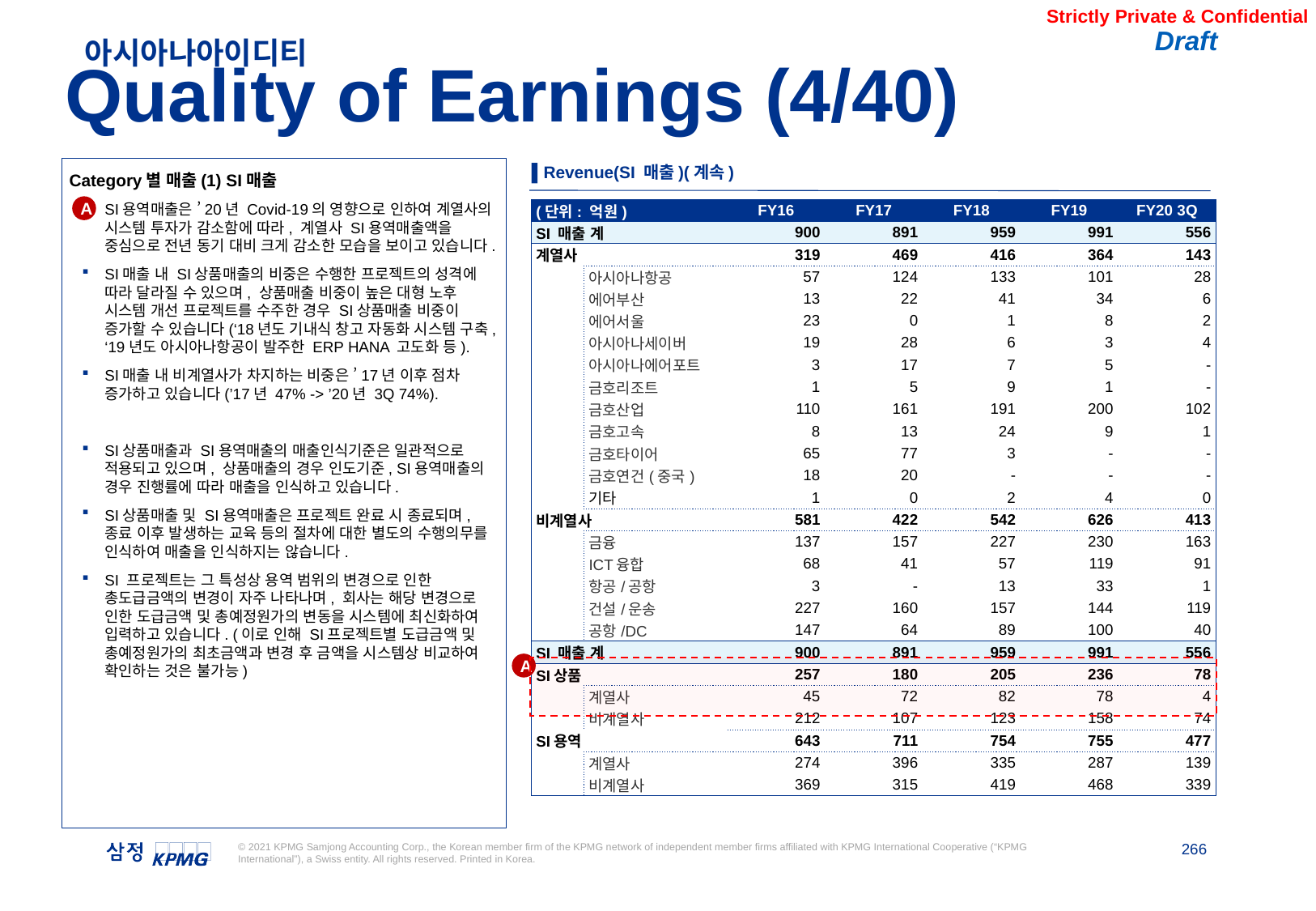

아시아나아이디티
Quality of Earnings (4/40)
▌Revenue(SI 매출)(계속)

Category별 매출(1) SI매출
SI용역매출은 ’20년 Covid-19의 영향으로 인하여 계열사의 시스템 투자가 감소함에 따라, 계열사 SI용역매출액을 중심으로 전년 동기 대비 크게 감소한 모습을 보이고 있습니다.
SI매출 내 SI상품매출의 비중은 수행한 프로젝트의 성격에 따라 달라질 수 있으며, 상품매출 비중이 높은 대형 노후 시스템 개선 프로젝트를 수주한 경우 SI상품매출 비중이 증가할 수 있습니다(‘18년도 기내식 창고 자동화 시스템 구축, ‘19년도 아시아나항공이 발주한 ERP HANA 고도화 등).
SI매출 내 비계열사가 차지하는 비중은 ’17년 이후 점차 증가하고 있습니다(’17년 47% -> ’20년 3Q 74%).

SI상품매출과 SI용역매출의 매출인식기준은 일관적으로 적용되고 있으며, 상품매출의 경우 인도기준, SI용역매출의 경우 진행률에 따라 매출을 인식하고 있습니다.
SI상품매출 및 SI용역매출은 프로젝트 완료 시 종료되며, 종료 이후 발생하는 교육 등의 절차에 대한 별도의 수행의무를 인식하여 매출을 인식하지는 않습니다.
SI 프로젝트는 그 특성상 용역 범위의 변경으로 인한 총도급금액의 변경이 자주 나타나며, 회사는 해당 변경으로 인한 도급금액 및 총예정원가의 변동을 시스템에 최신화하여 입력하고 있습니다. (이로 인해 SI프로젝트별 도급금액 및 총예정원가의 최초금액과 변경 후 금액을 시스템상 비교하여 확인하는 것은 불가능)

A
| (단위: 억원) |  | FY16 | FY17 | FY18 | FY19 | FY20 3Q |
| --- | --- | --- | --- | --- | --- | --- |
| SI 매출 계 |  | 900 | 891 | 959 | 991 | 556 |
| 계열사 |  | 319 | 469 | 416 | 364 | 143 |
|  | 아시아나항공 | 57 | 124 | 133 | 101 | 28 |
|  | 에어부산 | 13 | 22 | 41 | 34 | 6 |
|  | 에어서울 | 23 | 0 | 1 | 8 | 2 |
|  | 아시아나세이버 | 19 | 28 | 6 | 3 | 4 |
|  | 아시아나에어포트 | 3 | 17 | 7 | 5 | - |
|  | 금호리조트 | 1 | 5 | 9 | 1 | - |
|  | 금호산업 | 110 | 161 | 191 | 200 | 102 |
|  | 금호고속 | 8 | 13 | 24 | 9 | 1 |
|  | 금호타이어 | 65 | 77 | 3 | - | - |
|  | 금호연건(중국) | 18 | 20 | - | - | - |
|  | 기타 | 1 | 0 | 2 | 4 | 0 |
| 비계열사 |  | 581 | 422 | 542 | 626 | 413 |
|  | 금융 | 137 | 157 | 227 | 230 | 163 |
|  | ICT융합 | 68 | 41 | 57 | 119 | 91 |
|  | 항공/공항 | 3 | - | 13 | 33 | 1 |
|  | 건설/운송 | 227 | 160 | 157 | 144 | 119 |
|  | 공항/DC | 147 | 64 | 89 | 100 | 40 |
| SI 매출 계 |  | 900 | 891 | 959 | 991 | 556 |
| SI상품 |  | 257 | 180 | 205 | 236 | 78 |
|  | 계열사 | 45 | 72 | 82 | 78 | 4 |
|  | 비계열사 | 212 | 107 | 123 | 158 | 74 |
| SI용역 |  | 643 | 711 | 754 | 755 | 477 |
|  | 계열사 | 274 | 396 | 335 | 287 | 139 |
|  | 비계열사 | 369 | 315 | 419 | 468 | 339 |
A